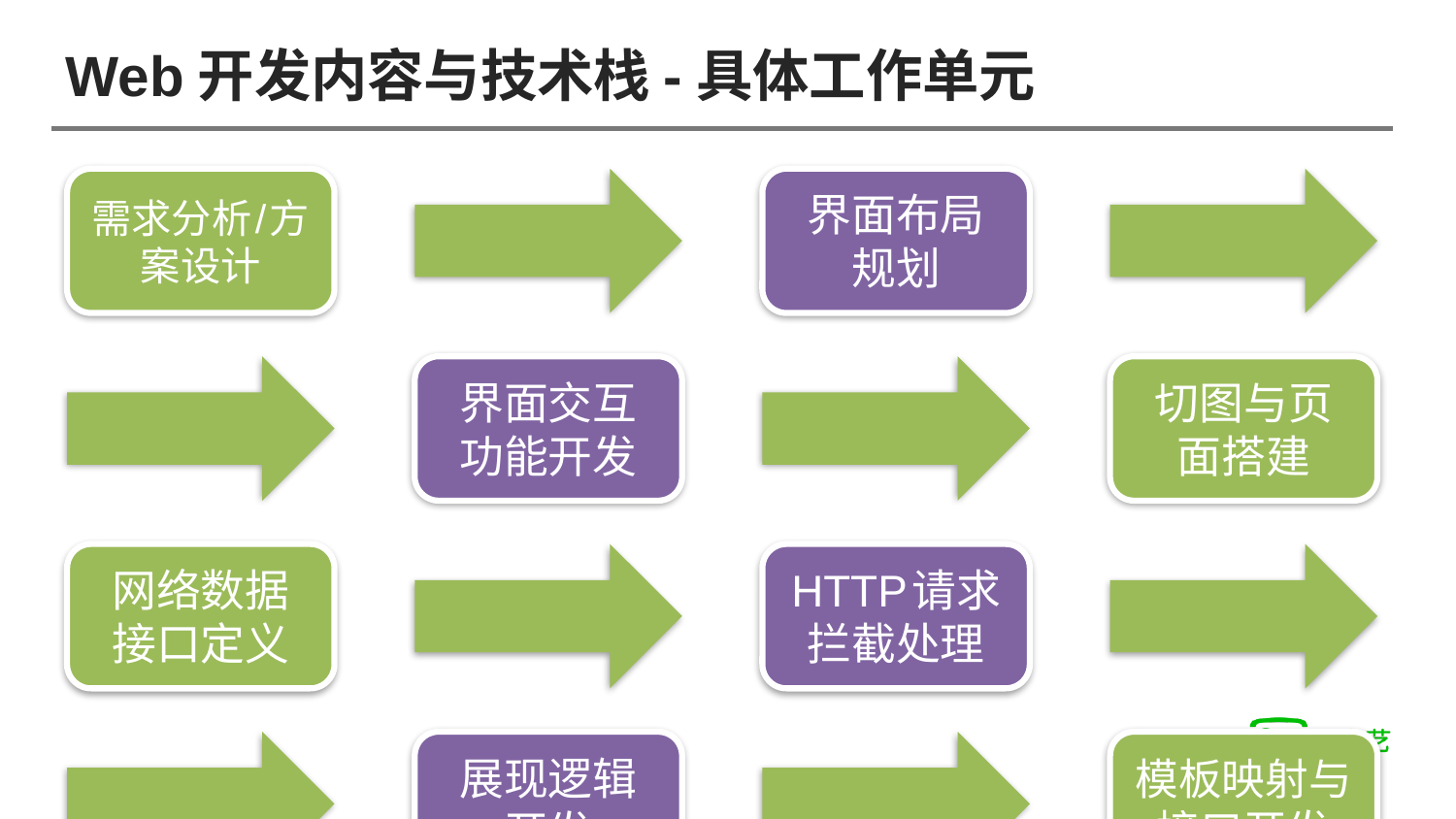

# Web开发内容与技术栈-具体工作单元
需求分析/方案设计
界面布局规划
切图与页面搭建
界面交互功能开发
网络数据接口定义
HTTP请求拦截处理